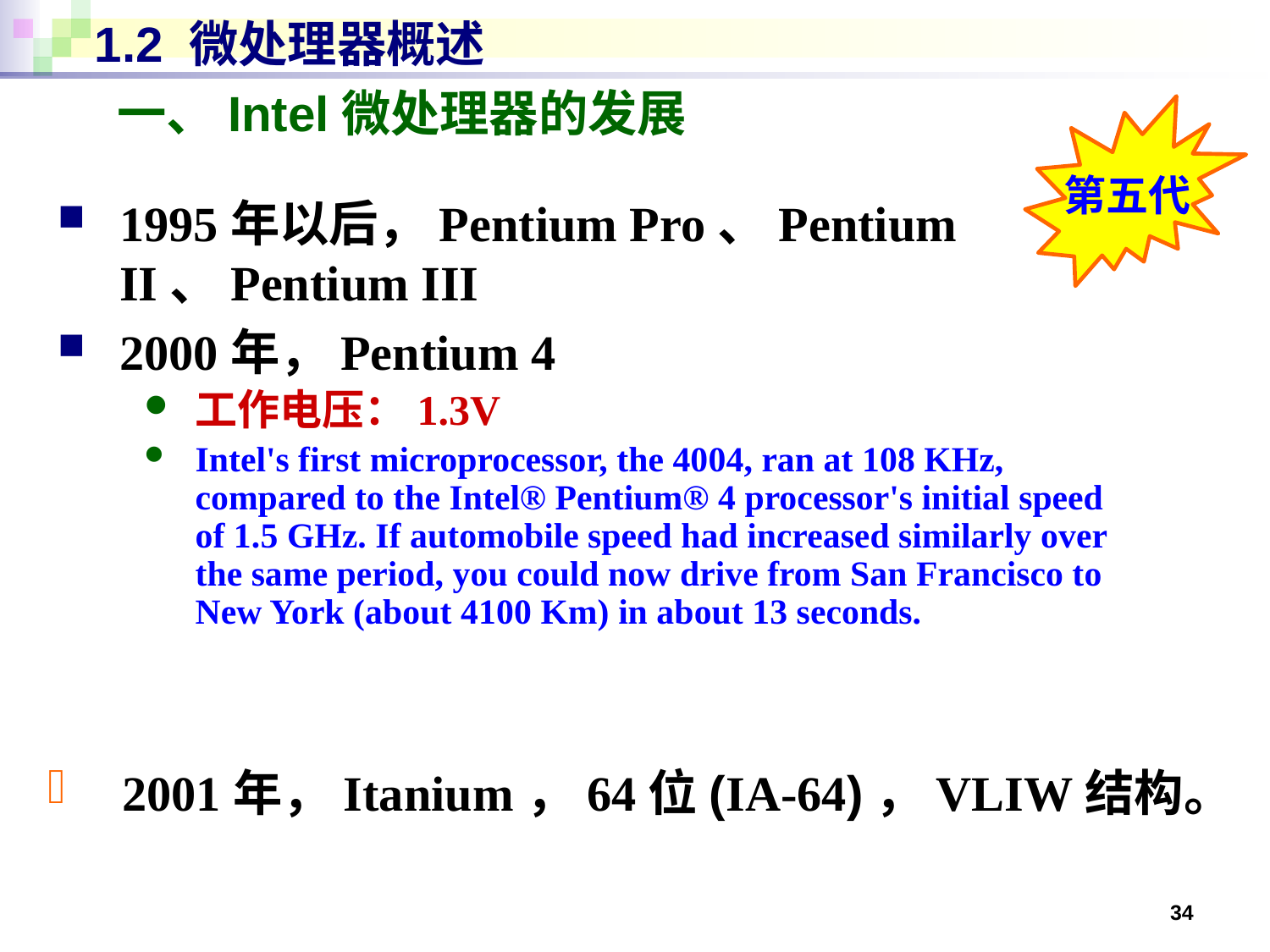

# 1.2 微处理器概述
一、Intel微处理器的发展
第五代
1995年以后，Pentium Pro、Pentium II、Pentium III
2000年，Pentium 4
工作电压：1.3V
Intel's first microprocessor, the 4004, ran at 108 KHz, compared to the Intel® Pentium® 4 processor's initial speed of 1.5 GHz. If automobile speed had increased similarly over the same period, you could now drive from San Francisco to New York (about 4100 Km) in about 13 seconds.
2001年，Itanium，64位(IA-64)，VLIW结构。
34